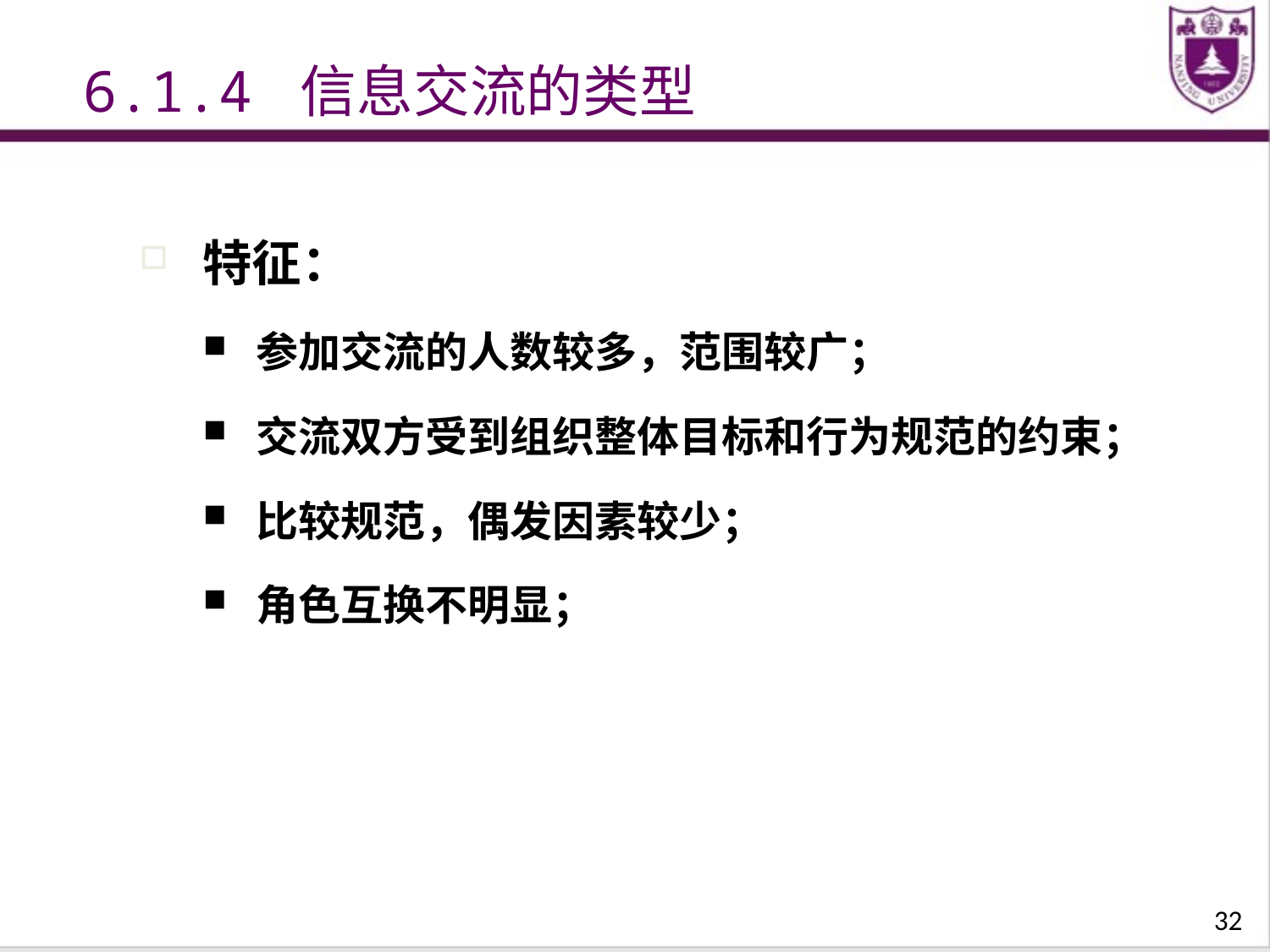

6.1.4 信息交流的类型
特征：
参加交流的人数较多，范围较广；
交流双方受到组织整体目标和行为规范的约束；
比较规范，偶发因素较少；
角色互换不明显；
32